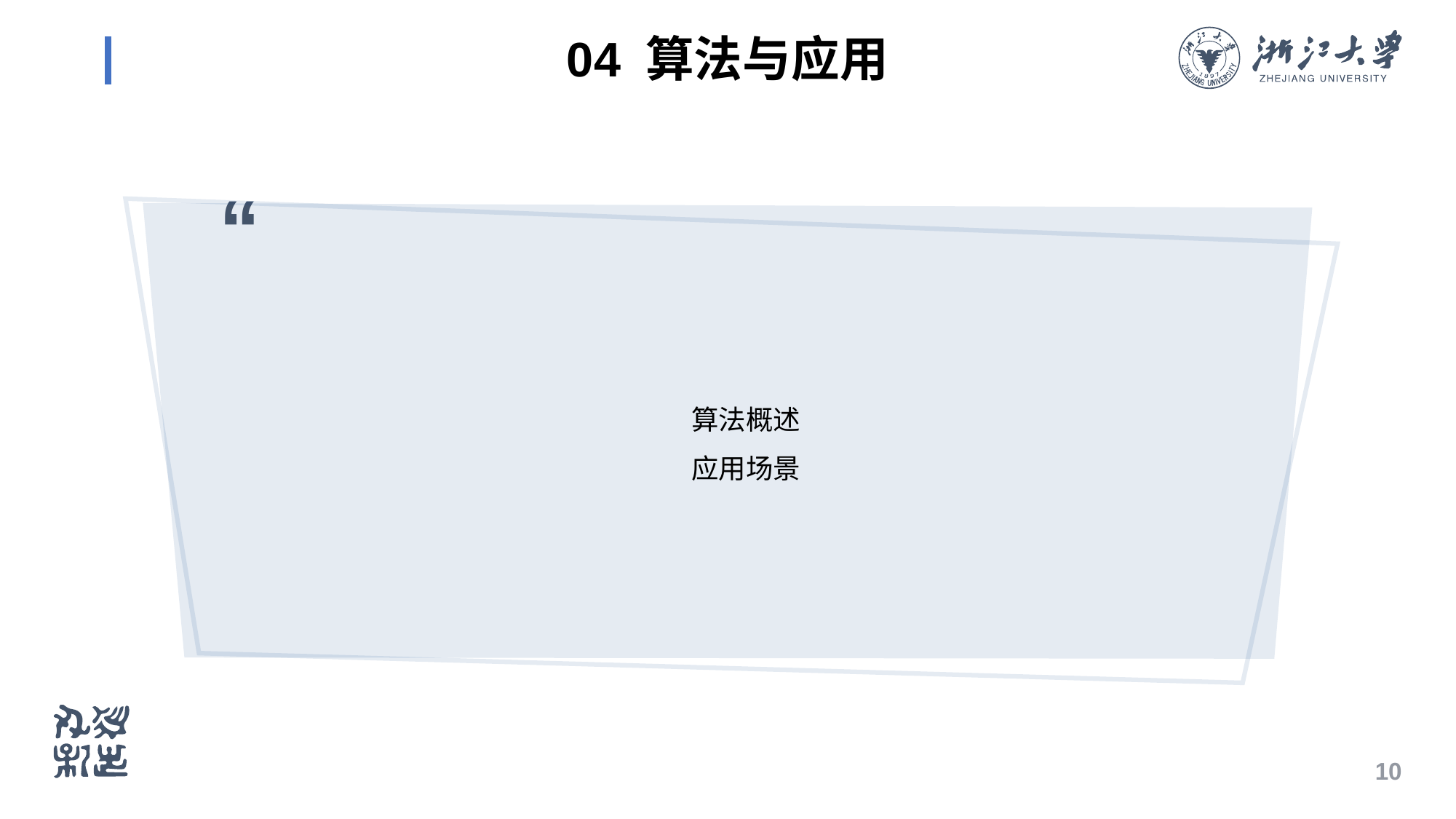

# 04 算法与应用

“

算法概述
应用场景
10